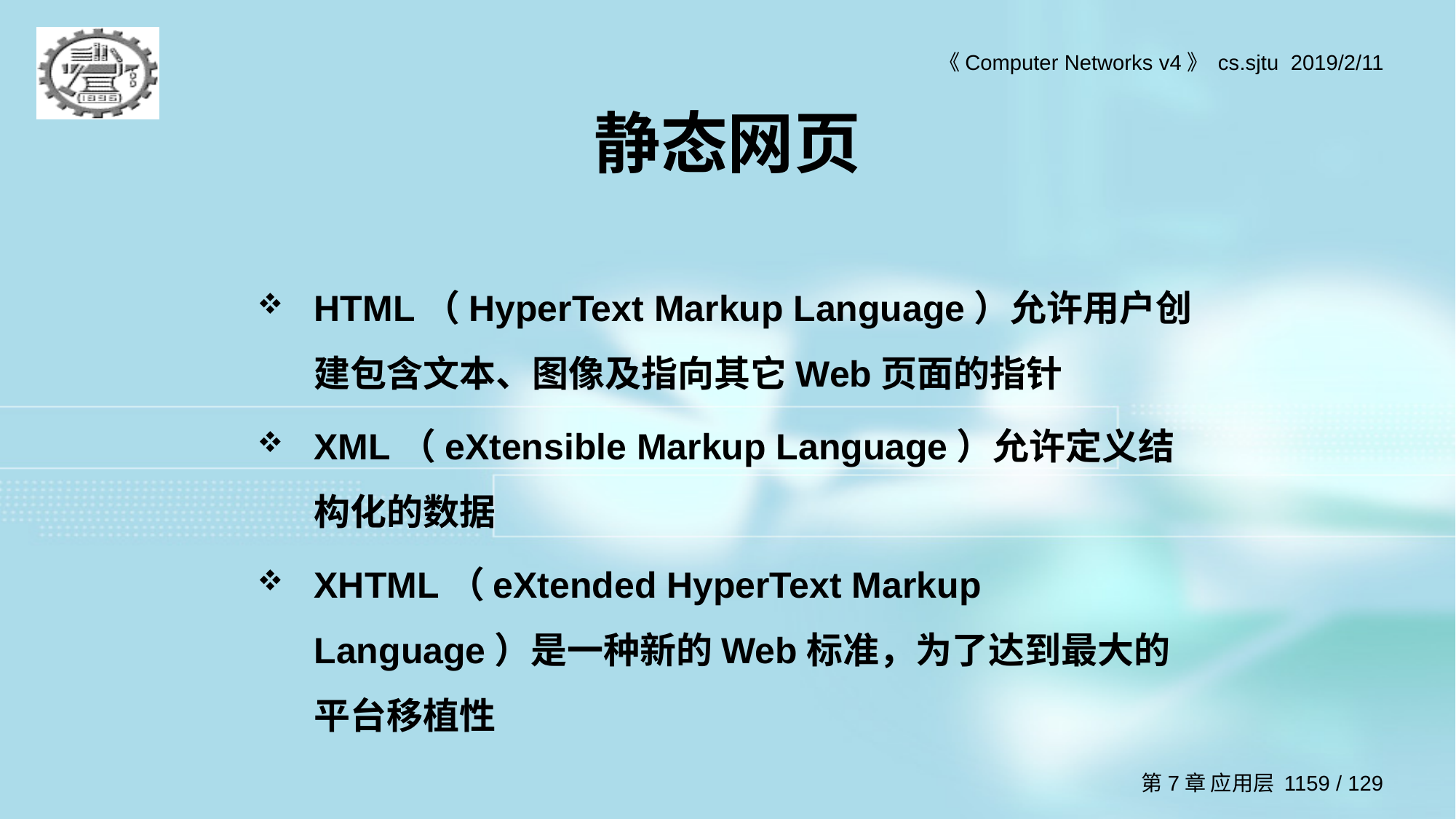

# 静态网页
HTML（HyperText Markup Language）允许用户创建包含文本、图像及指向其它Web页面的指针
XML（eXtensible Markup Language）允许定义结构化的数据
XHTML（eXtended HyperText Markup Language）是一种新的Web标准，为了达到最大的平台移植性